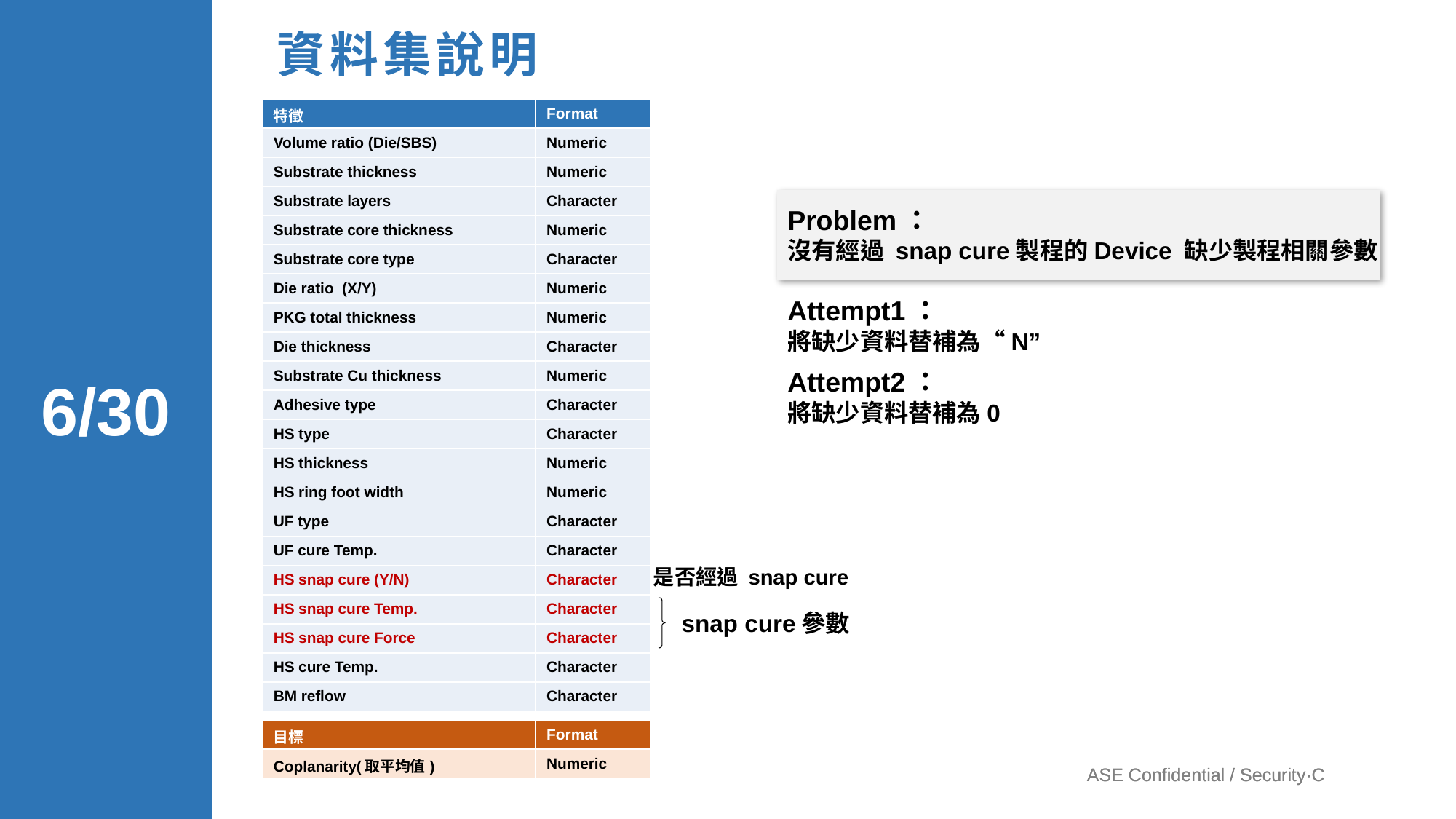

資料集說明
| 特徵 | Format |
| --- | --- |
| Volume ratio (Die/SBS) | Numeric |
| Substrate thickness | Numeric |
| Substrate layers | Character |
| Substrate core thickness | Numeric |
| Substrate core type | Character |
| Die ratio (X/Y) | Numeric |
| PKG total thickness | Numeric |
| Die thickness | Character |
| Substrate Cu thickness | Numeric |
| Adhesive type | Character |
| HS type | Character |
| HS thickness | Numeric |
| HS ring foot width | Numeric |
| UF type | Character |
| UF cure Temp. | Character |
| HS snap cure (Y/N) | Character |
| HS snap cure Temp. | Character |
| HS snap cure Force | Character |
| HS cure Temp. | Character |
| BM reflow | Character |

Problem：
沒有經過 snap cure製程的Device 缺少製程相關參數

Attempt1：
將缺少資料替補為“N”
Attempt2：
將缺少資料替補為0
6/30
是否經過 snap cure

snap cure參數
| 目標 | Format |
| --- | --- |
| Coplanarity(取平均值) | Numeric |